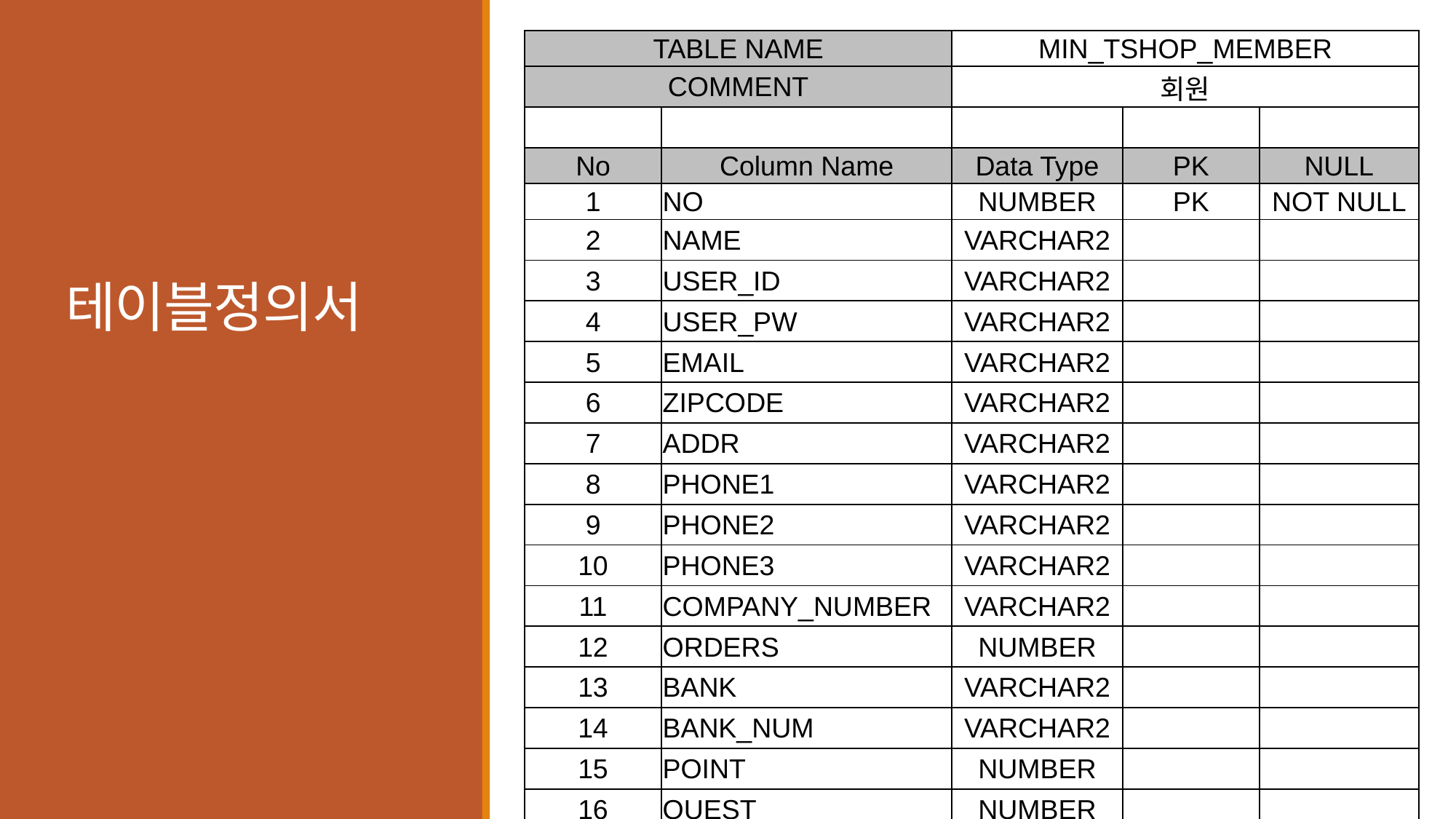

| TABLE NAME |  | MIN\_TSHOP\_MEMBER |  |  |
| --- | --- | --- | --- | --- |
| COMMENT |  | 회원 |  |  |
|  |  |  |  |  |
| No | Column Name | Data Type | PK | NULL |
| 1 | NO | NUMBER | PK | NOT NULL |
| 2 | NAME | VARCHAR2 |  |  |
| 3 | USER\_ID | VARCHAR2 |  |  |
| 4 | USER\_PW | VARCHAR2 |  |  |
| 5 | EMAIL | VARCHAR2 |  |  |
| 6 | ZIPCODE | VARCHAR2 |  |  |
| 7 | ADDR | VARCHAR2 |  |  |
| 8 | PHONE1 | VARCHAR2 |  |  |
| 9 | PHONE2 | VARCHAR2 |  |  |
| 10 | PHONE3 | VARCHAR2 |  |  |
| 11 | COMPANY\_NUMBER | VARCHAR2 |  |  |
| 12 | ORDERS | NUMBER |  |  |
| 13 | BANK | VARCHAR2 |  |  |
| 14 | BANK\_NUM | VARCHAR2 |  |  |
| 15 | POINT | NUMBER |  |  |
| 16 | QUEST | NUMBER |  |  |
| 17 | ANSWER | VARCHAR2 |  |  |
# 테이블정의서